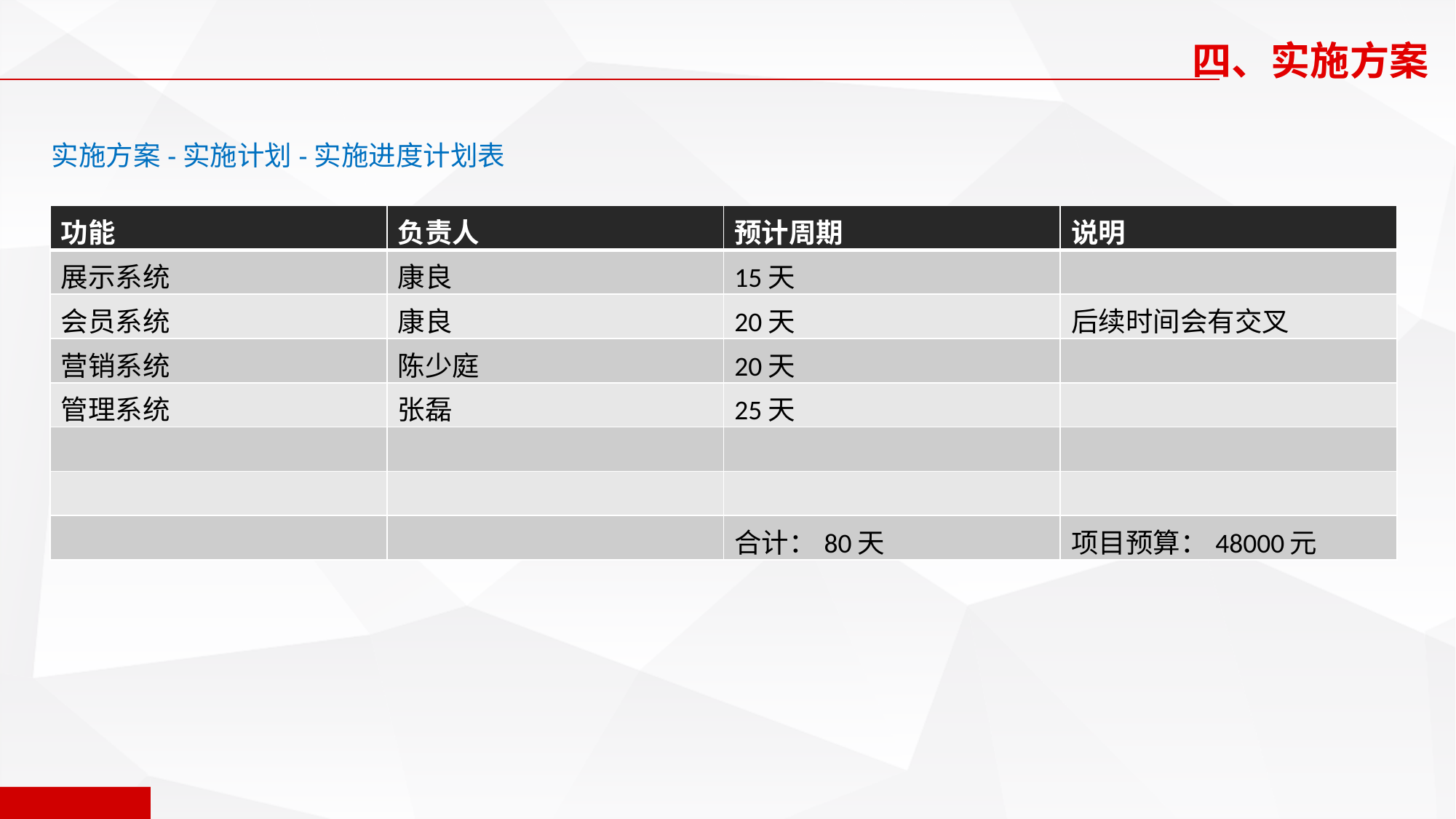

四、实施方案
实施方案-实施计划-实施进度计划表
| 功能 | 负责人 | 预计周期 | 说明 |
| --- | --- | --- | --- |
| 展示系统 | 康良 | 15天 |  |
| 会员系统 | 康良 | 20天 | 后续时间会有交叉 |
| 营销系统 | 陈少庭 | 20天 |  |
| 管理系统 | 张磊 | 25天 |  |
|  |  |  |  |
|  |  |  |  |
|  |  | 合计：80天 | 项目预算：48000元 |